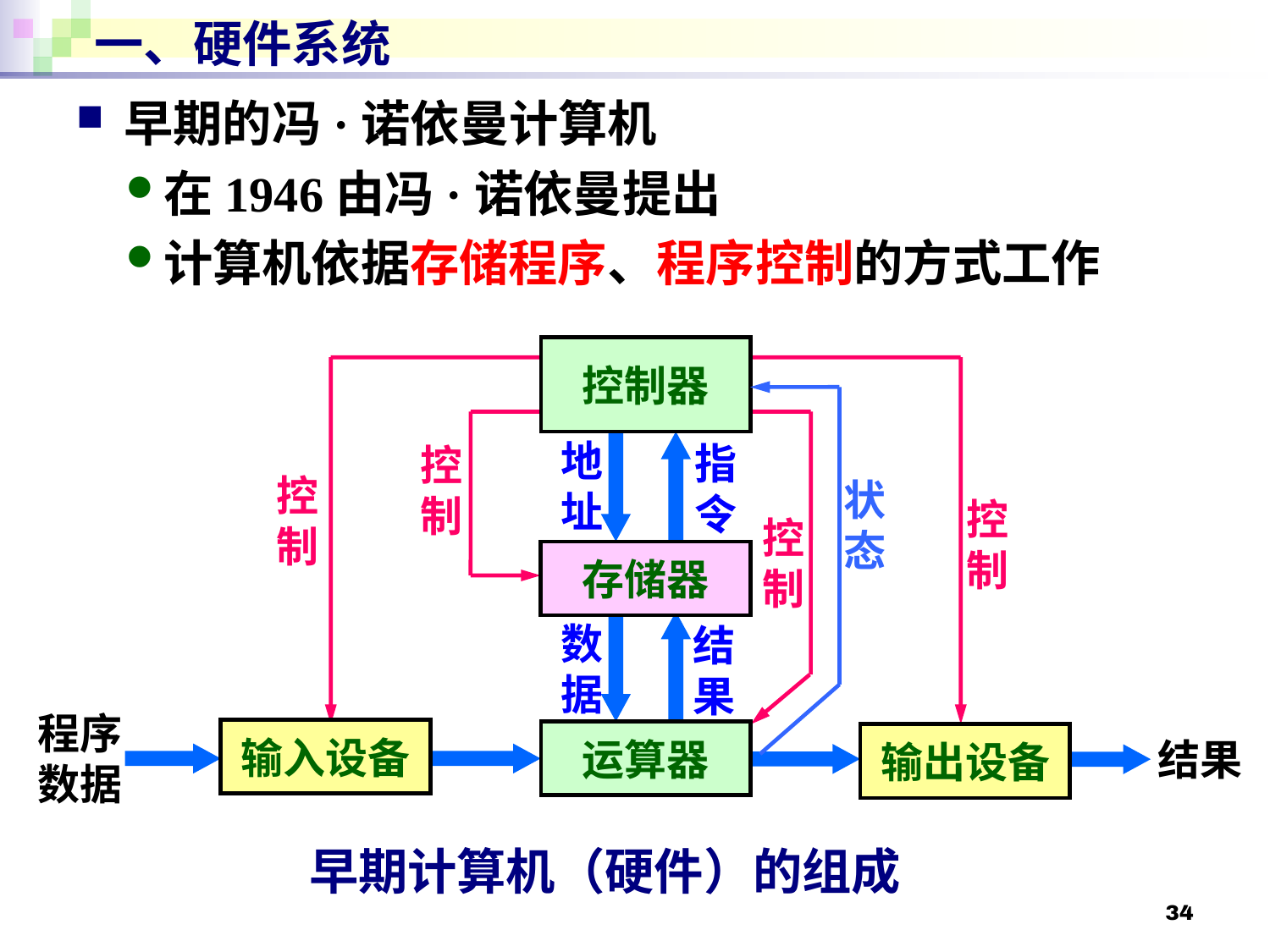

# 一、硬件系统
早期的冯·诺依曼计算机
在1946由冯·诺依曼提出
计算机依据存储程序、程序控制的方式工作
控制器

地
址
指
令
控
制
控
制
状
态

控
制
控
制
存储器

数
据
结
果

程序
数据
输入设备
运算器
输出设备
结果

早期计算机（硬件）的组成
34